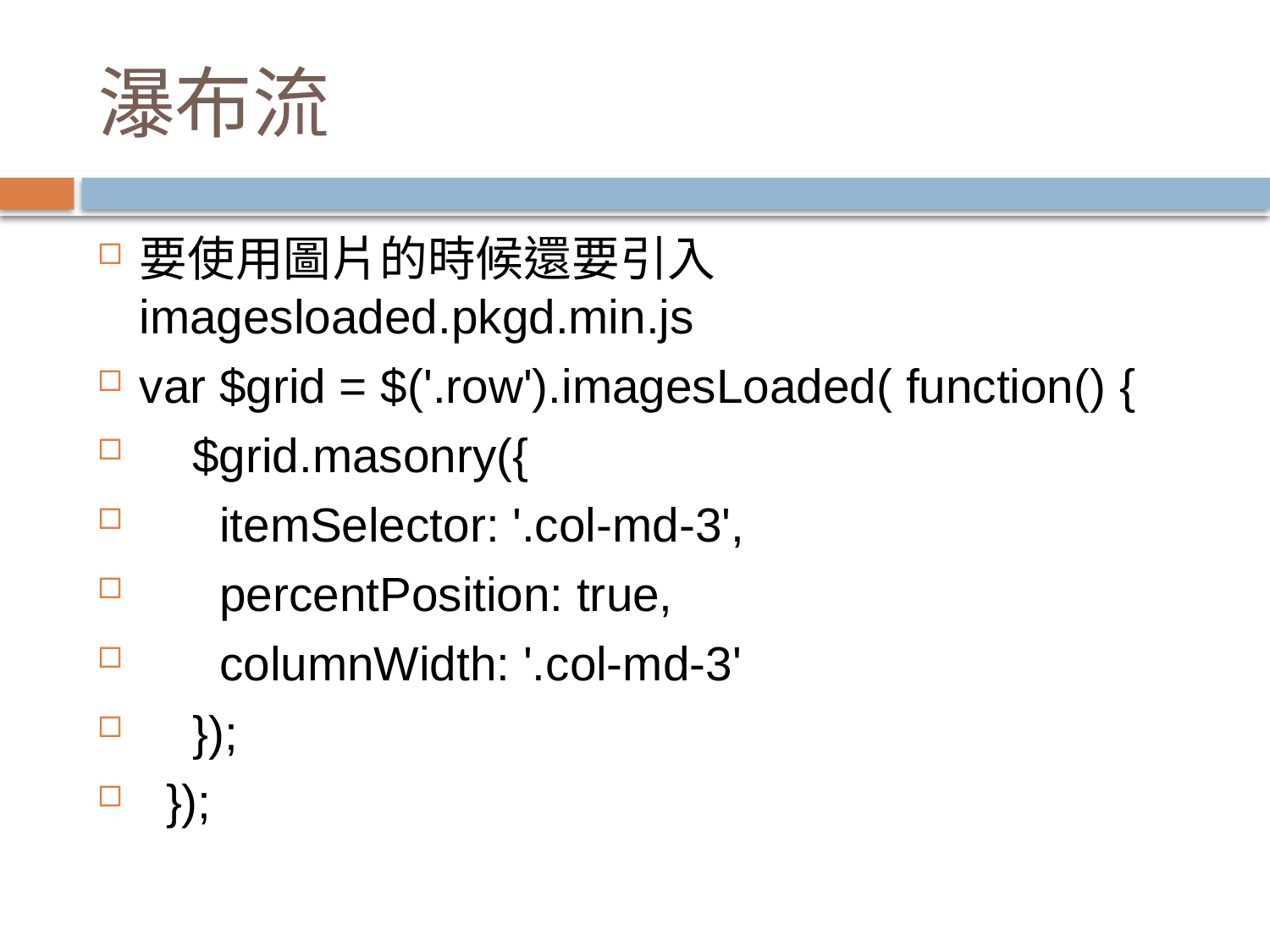

# 瀑布流
要使用圖片的時候還要引入 imagesloaded.pkgd.min.js
var $grid = $('.row').imagesLoaded( function() {
    $grid.masonry({
      itemSelector: '.col-md-3',
      percentPosition: true,
      columnWidth: '.col-md-3'
    });
  });